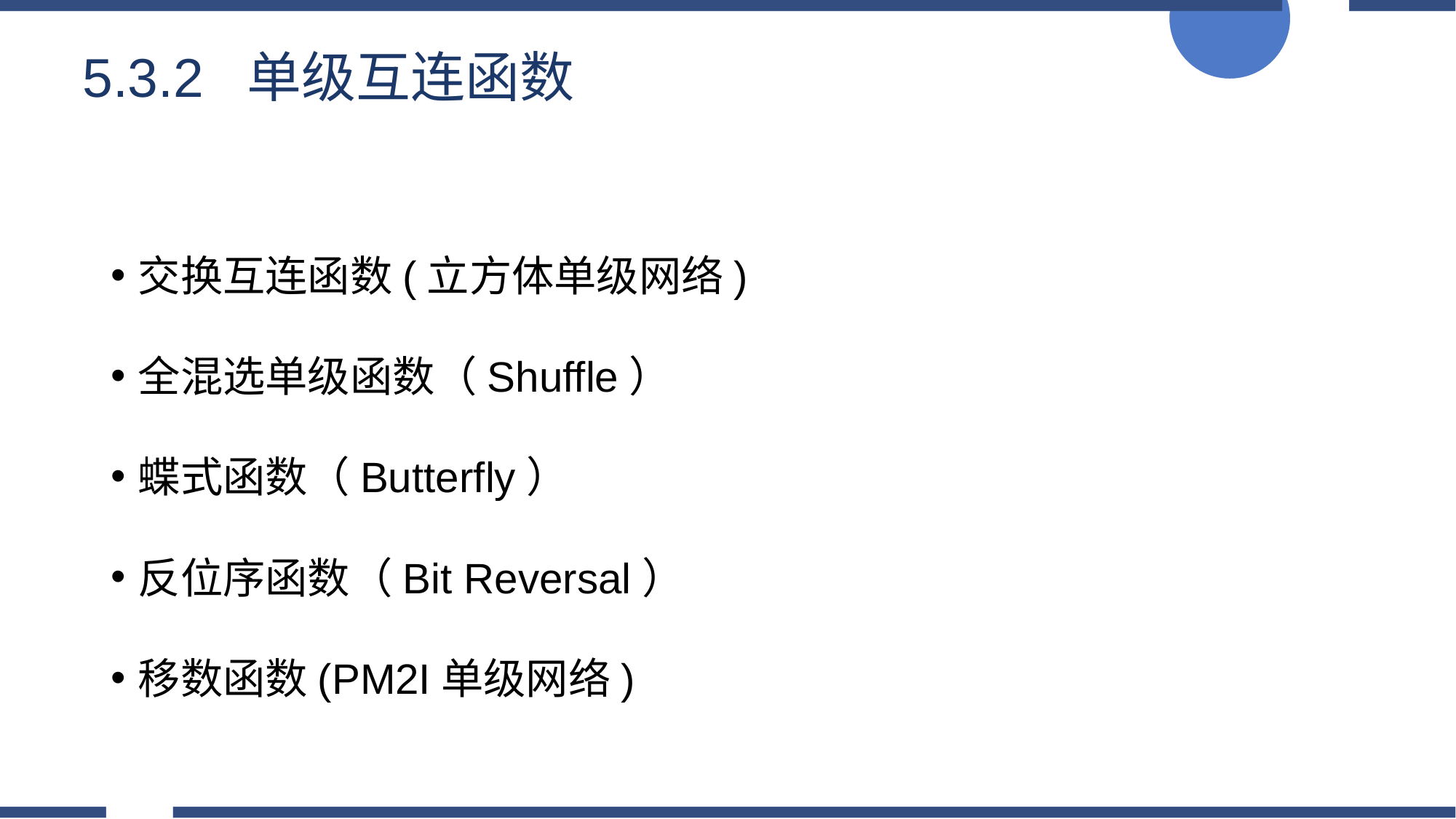

5.3.2  单级互连函数
交换互连函数(立方体单级网络)
全混选单级函数（Shuffle）
蝶式函数（Butterfly）
反位序函数（Bit Reversal）
移数函数(PM2I单级网络)